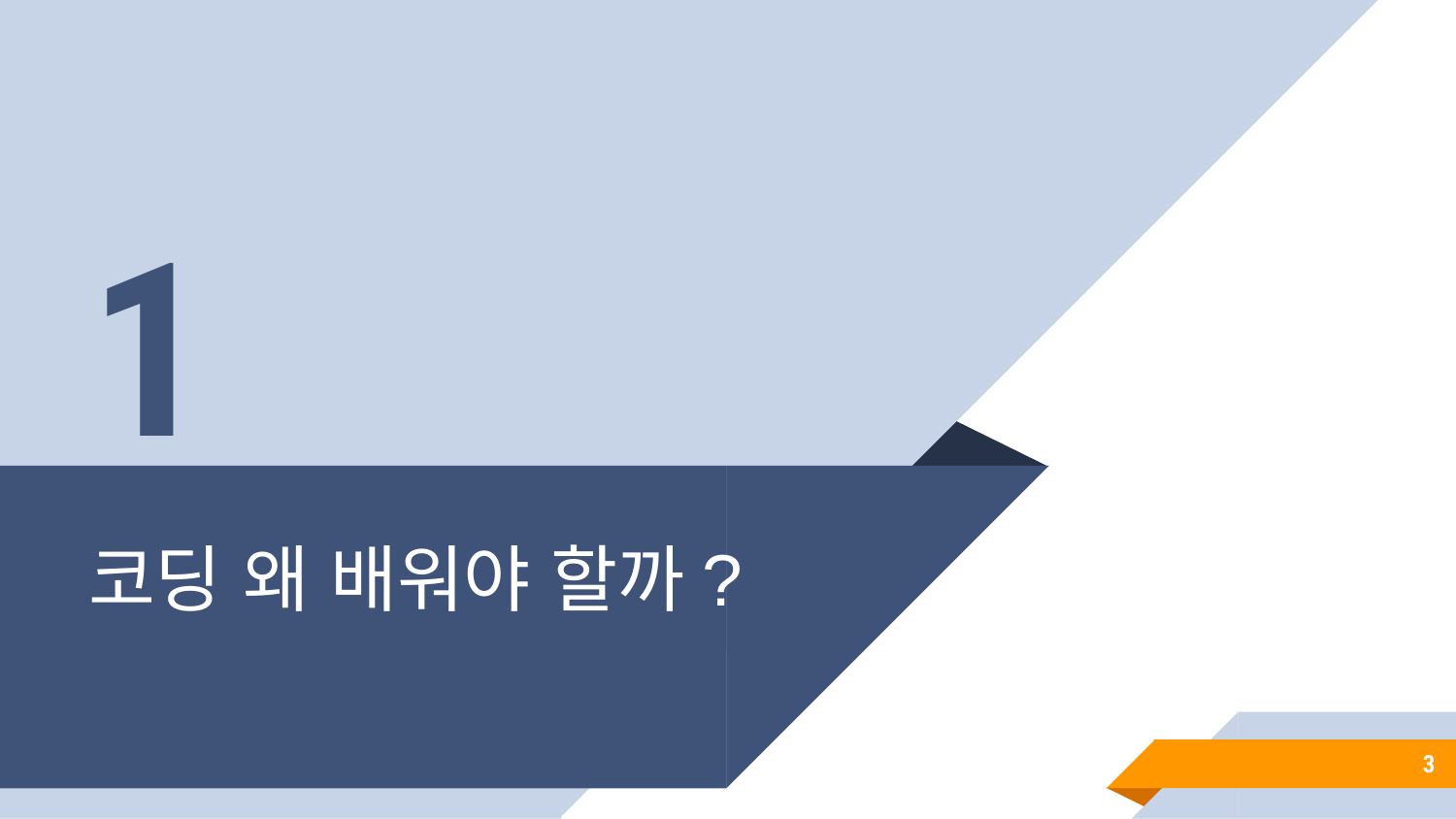

1
# 코딩 왜 배워야 할까?
3